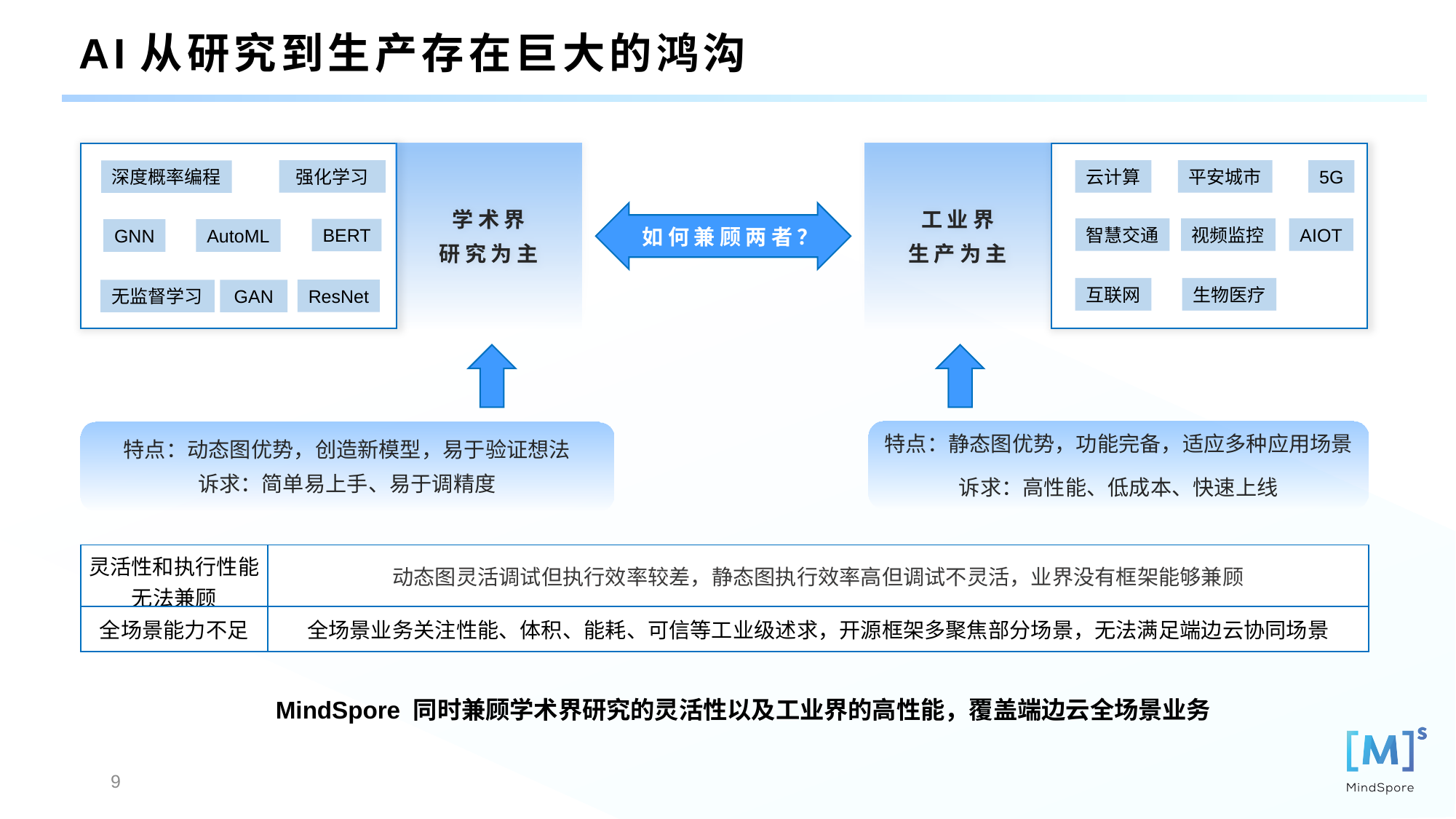

AI从研究到生产存在巨大的鸿沟

学术界
研究为主
工业界
生产为主

强化学习
云计算
平安城市
5G
深度概率编程
 如何兼顾两者？
智慧交通
视频监控
AIOT
BERT
AutoML
GNN

生物医疗
互联网
ResNet
无监督学习
GAN

特点：静态图优势，功能完备，适应多种应用场景
诉求：高性能、低成本、快速上线
特点：动态图优势，创造新模型，易于验证想法
诉求：简单易上手、易于调精度

| 灵活性和执行性能无法兼顾 | 动态图灵活调试但执行效率较差，静态图执行效率高但调试不灵活，业界没有框架能够兼顾 |
| --- | --- |
| 全场景能力不足 | 全场景业务关注性能、体积、能耗、可信等工业级述求，开源框架多聚焦部分场景，无法满足端边云协同场景 |
MindSpore 同时兼顾学术界研究的灵活性以及工业界的高性能，覆盖端边云全场景业务
9